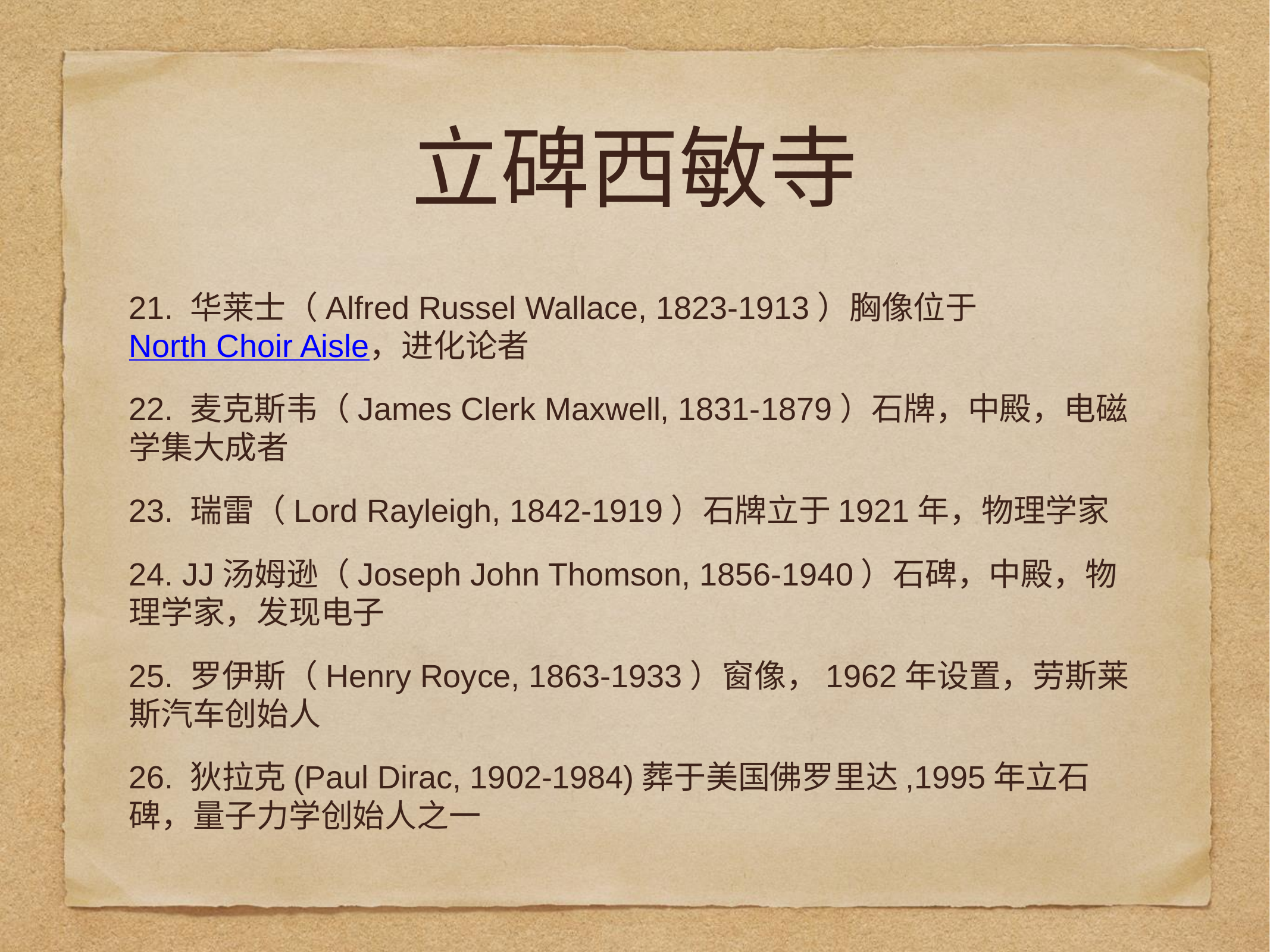

# 立碑西敏寺
21. 华莱士（Alfred Russel Wallace, 1823-1913）胸像位于North Choir Aisle，进化论者
22. 麦克斯韦（James Clerk Maxwell, 1831-1879）石牌，中殿，电磁学集大成者
23. 瑞雷（Lord Rayleigh, 1842-1919）石牌立于1921年，物理学家
24. JJ汤姆逊（Joseph John Thomson, 1856-1940）石碑，中殿，物理学家，发现电子
25. 罗伊斯（Henry Royce, 1863-1933）窗像，1962年设置，劳斯莱斯汽车创始人
26. 狄拉克(Paul Dirac, 1902-1984)葬于美国佛罗里达,1995年立石碑，量子力学创始人之一